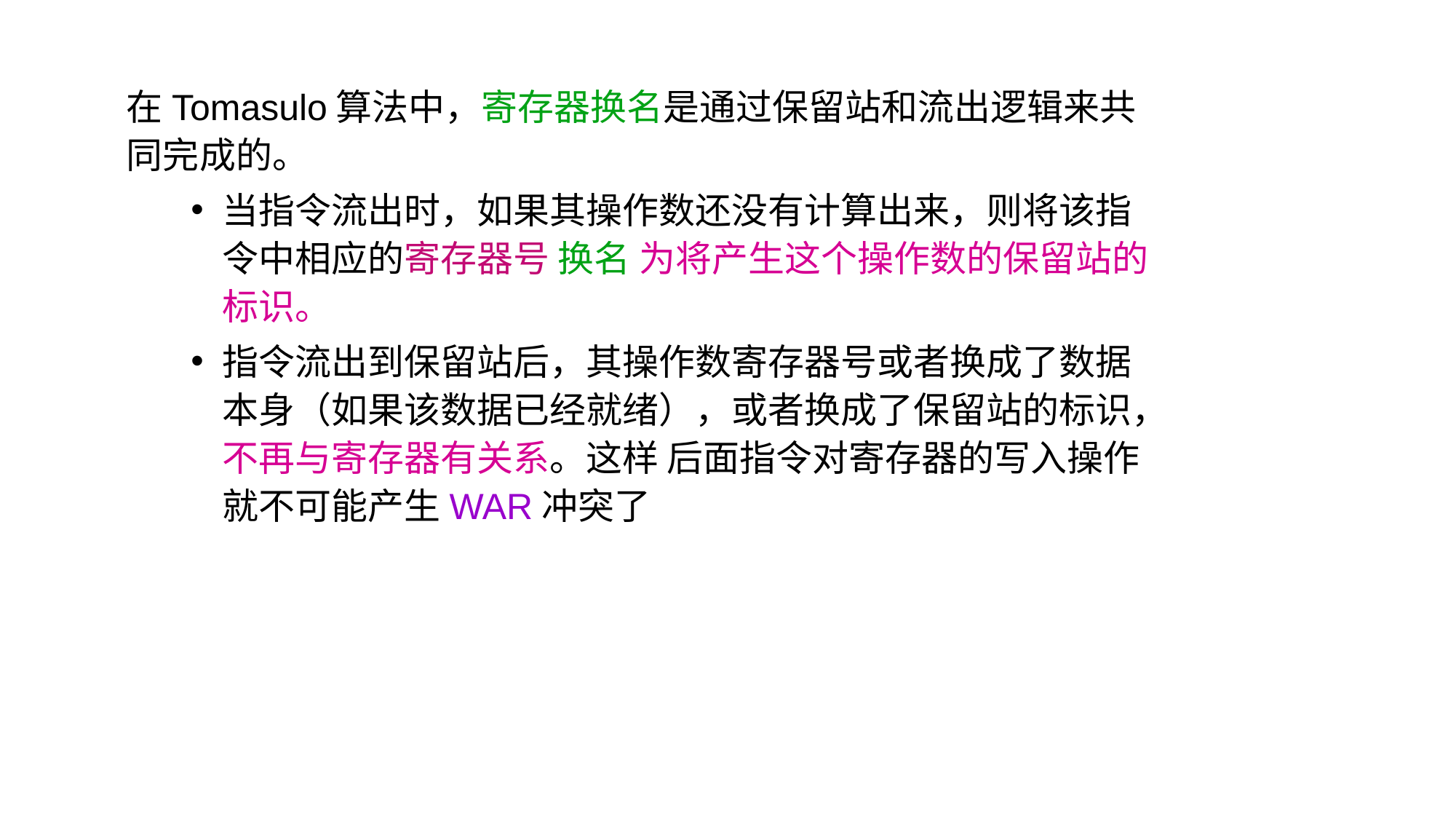

在Tomasulo算法中，寄存器换名是通过保留站和流出逻辑来共同完成的。
当指令流出时，如果其操作数还没有计算出来，则将该指令中相应的寄存器号 换名 为将产生这个操作数的保留站的标识。
指令流出到保留站后，其操作数寄存器号或者换成了数据本身（如果该数据已经就绪），或者换成了保留站的标识，不再与寄存器有关系。这样 后面指令对寄存器的写入操作就不可能产生WAR冲突了